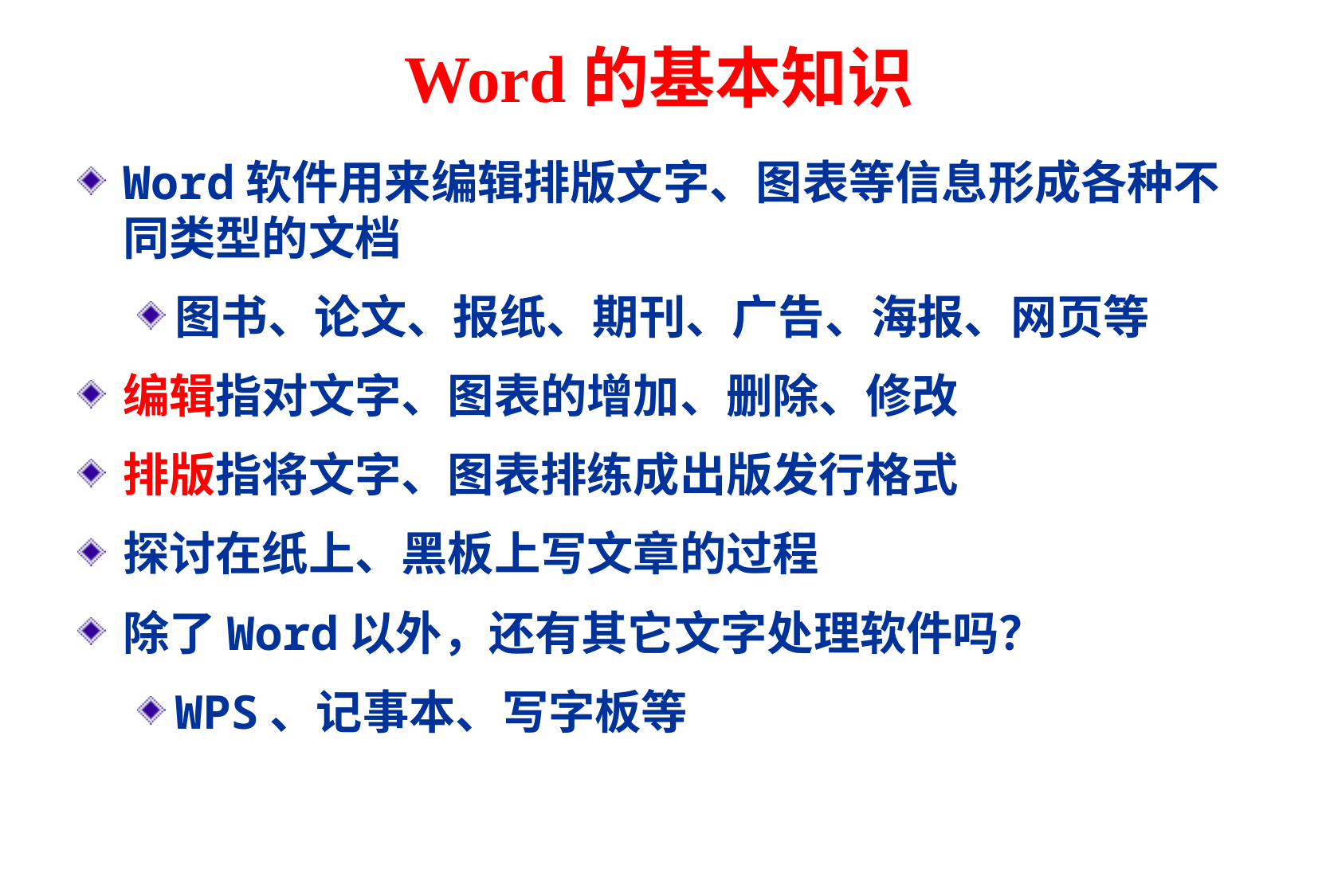

# Word的基本知识
Word软件用来编辑排版文字、图表等信息形成各种不同类型的文档
图书、论文、报纸、期刊、广告、海报、网页等
编辑指对文字、图表的增加、删除、修改
排版指将文字、图表排练成出版发行格式
探讨在纸上、黑板上写文章的过程
除了Word以外，还有其它文字处理软件吗？
WPS、记事本、写字板等